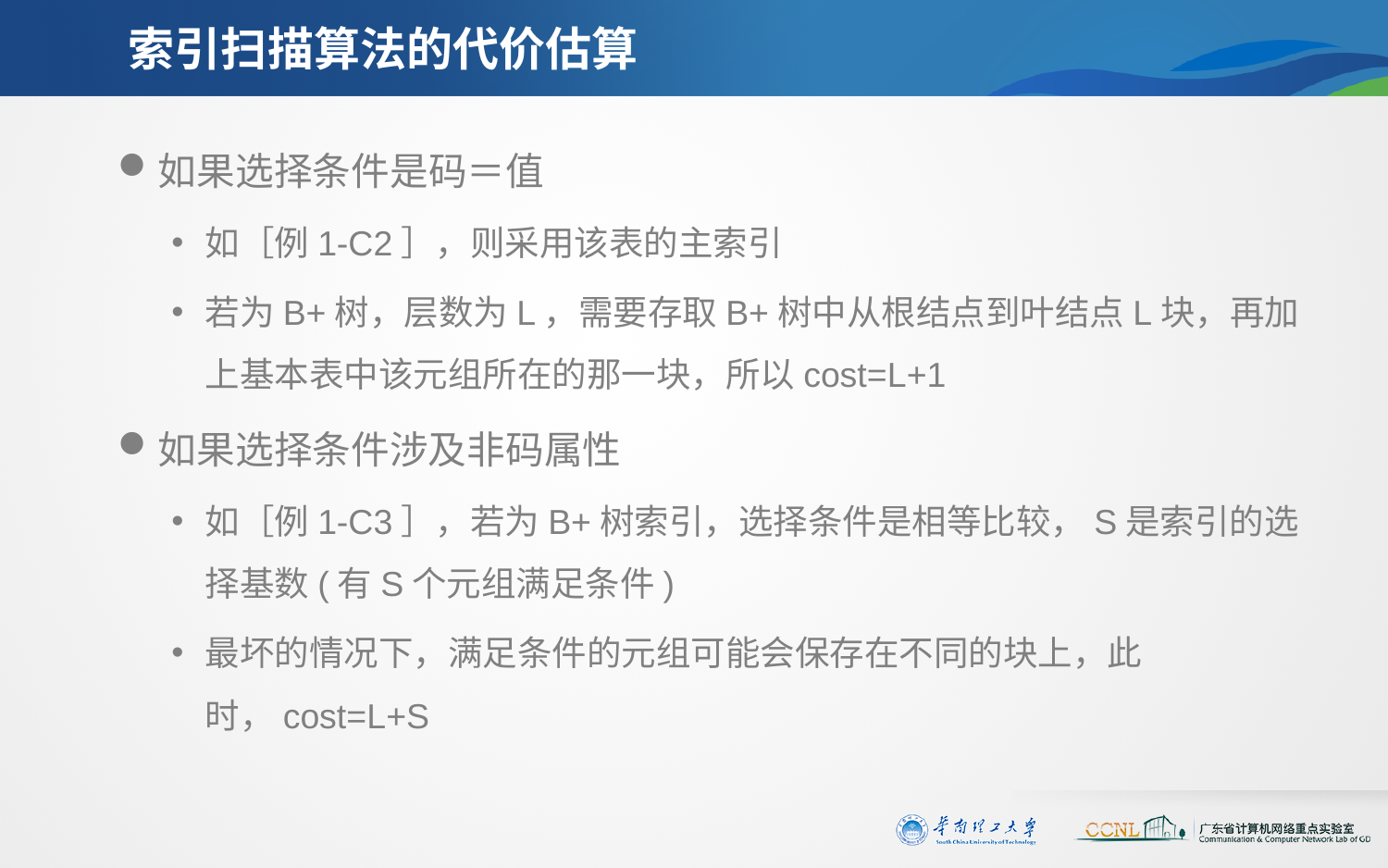

# 索引扫描算法的代价估算
如果选择条件是码＝值
如［例1-C2］，则采用该表的主索引
若为B+树，层数为L，需要存取B+树中从根结点到叶结点L块，再加上基本表中该元组所在的那一块，所以cost=L+1
如果选择条件涉及非码属性
如［例1-C3］，若为B+树索引，选择条件是相等比较，S是索引的选择基数(有S个元组满足条件)
最坏的情况下，满足条件的元组可能会保存在不同的块上，此时，cost=L+S